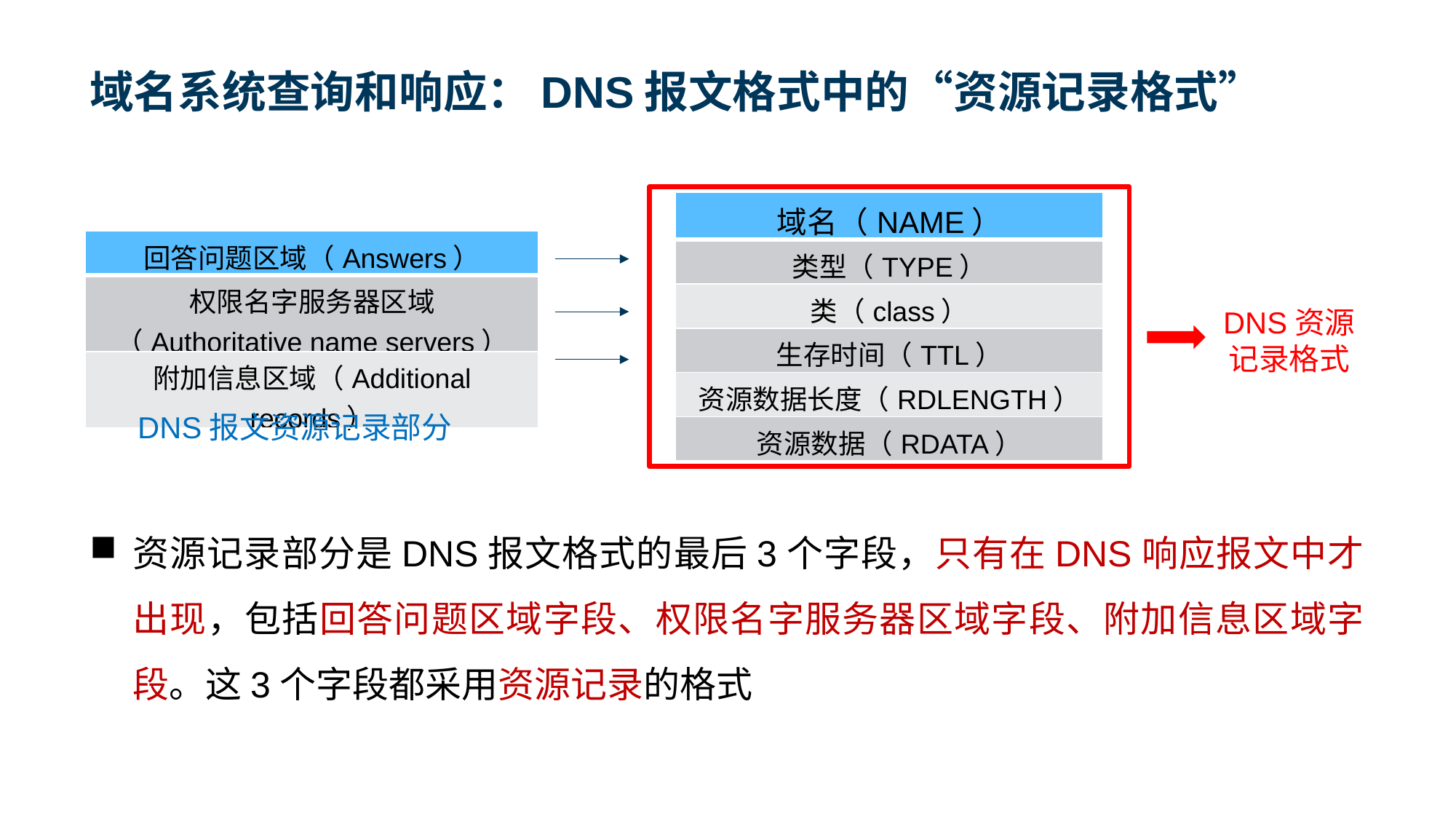

# 域名系统查询和响应：DNS报文格式中的“资源记录格式”

| 域名（NAME） |
| --- |
| 类型（TYPE） |
| 类（class） |
| 生存时间（TTL） |
| 资源数据长度（RDLENGTH） |
| 资源数据（RDATA） |
| 回答问题区域（Answers） |
| --- |
| 权限名字服务器区域（Authoritative name servers） |
| 附加信息区域（Additional records） |
DNS资源记录格式

DNS报文资源记录部分
资源记录部分是DNS报文格式的最后3个字段，只有在DNS响应报文中才出现，包括回答问题区域字段、权限名字服务器区域字段、附加信息区域字段。这3个字段都采用资源记录的格式